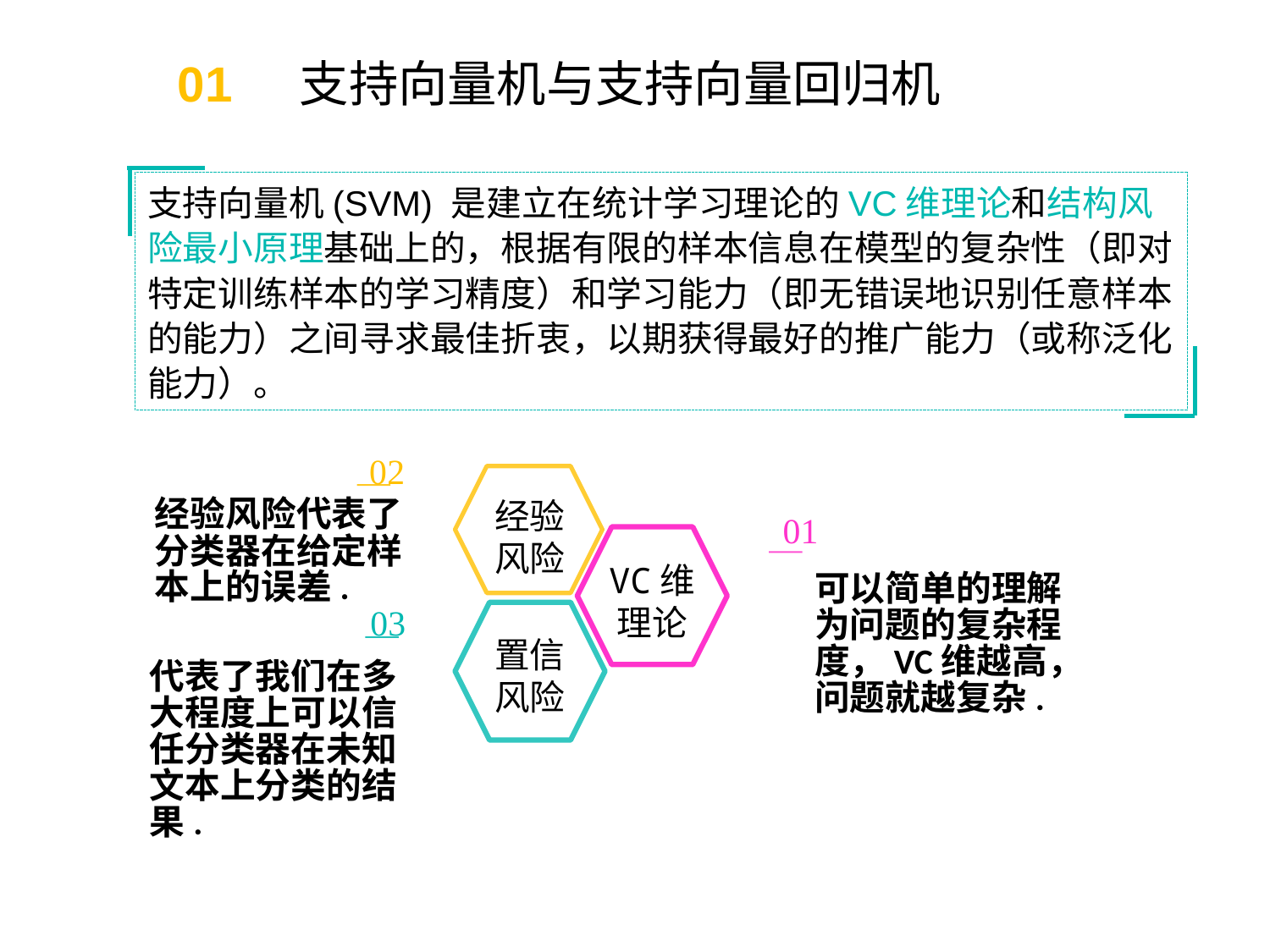

01    支持向量机与支持向量回归机
支持向量机(SVM) 是建立在统计学习理论的VC维理论和结构风险最小原理基础上的，根据有限的样本信息在模型的复杂性（即对特定训练样本的学习精度）和学习能力（即无错误地识别任意样本的能力）之间寻求最佳折衷，以期获得最好的推广能力（或称泛化能力）。
02

经验风险
经验风险代表了分类器在给定样本上的误差.

01

VC维理论
可以简单的理解为问题的复杂程度，VC维越高，问题就越复杂.
03

置信风险
代表了我们在多大程度上可以信任分类器在未知文本上分类的结果.